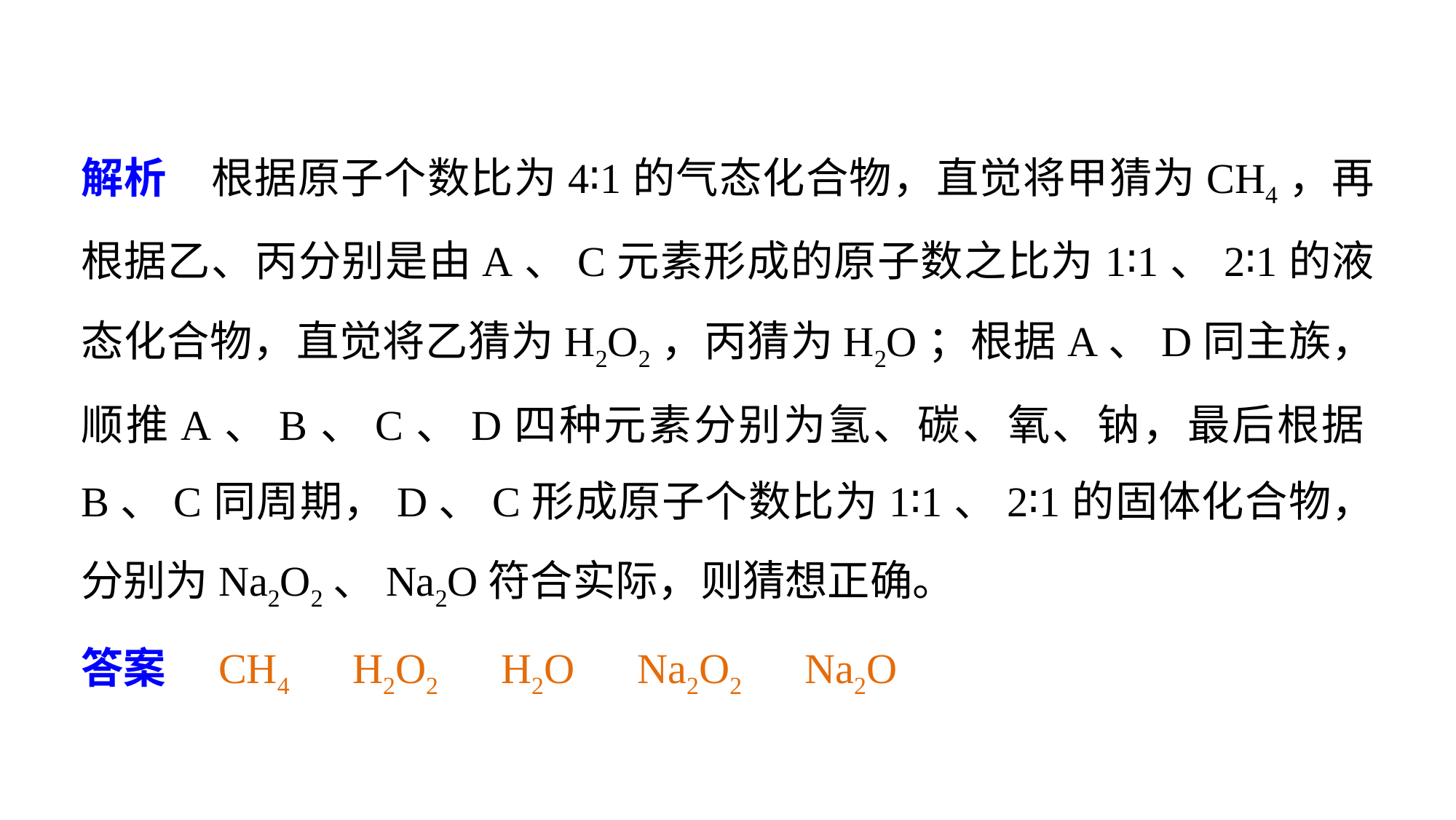

解析　根据原子个数比为4∶1的气态化合物，直觉将甲猜为CH4，再根据乙、丙分别是由A、C元素形成的原子数之比为1∶1、2∶1的液态化合物，直觉将乙猜为H2O2，丙猜为H2O；根据A、D同主族，顺推A、B、C、D四种元素分别为氢、碳、氧、钠，最后根据B、C同周期，D、C形成原子个数比为1∶1、2∶1的固体化合物，分别为Na2O2、Na2O符合实际，则猜想正确。
答案　CH4　H2O2　H2O　Na2O2　Na2O